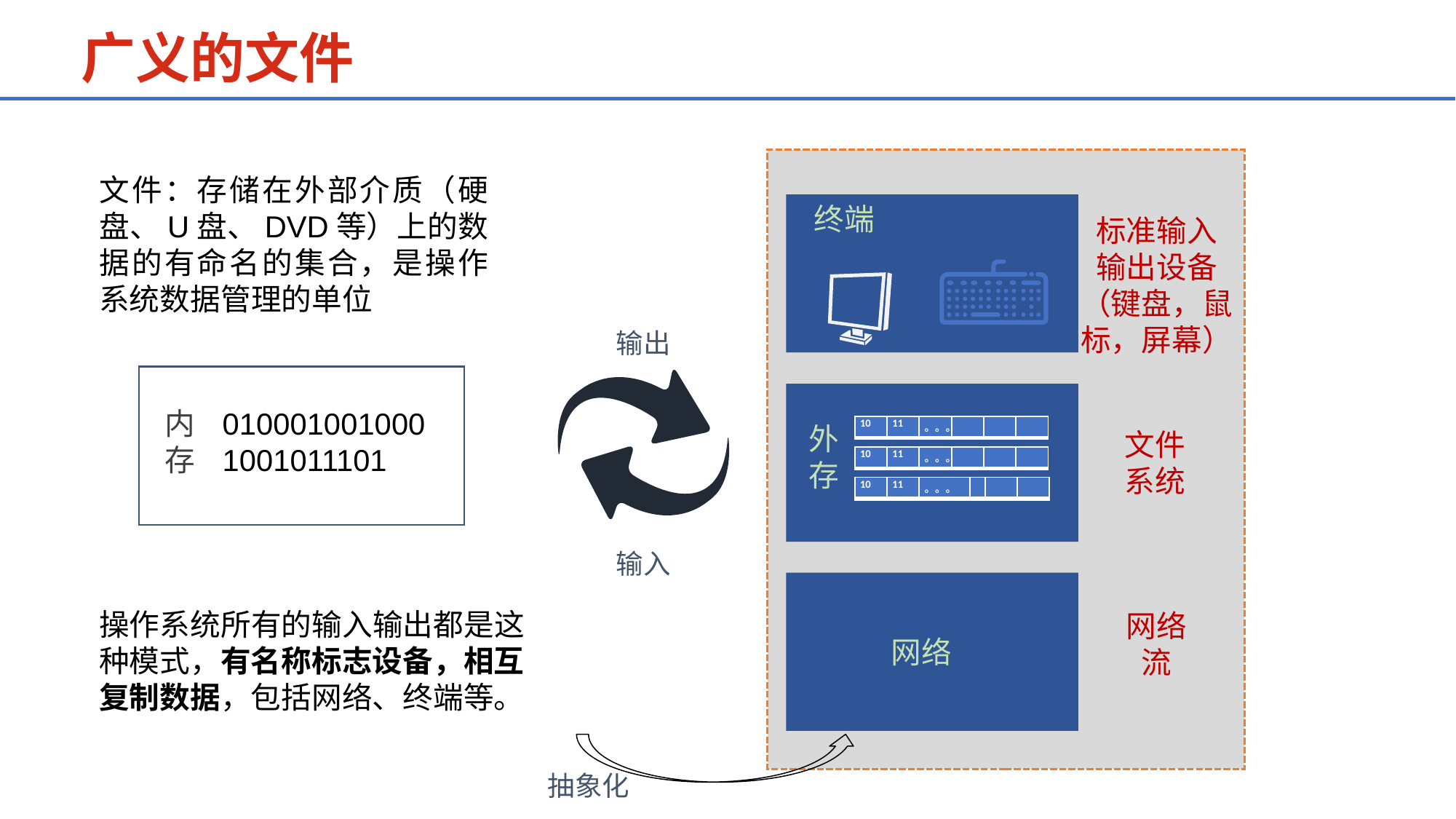

广义的文件

文件：存储在外部介质（硬盘、U盘、DVD等）上的数据的有命名的集合，是操作系统数据管理的单位

终端
标准输入
输出设备
（键盘，鼠标，屏幕）

输出

输入

内存
0100010010001001011101

外存
| 10 | 11 | 。。。 |  |  |  |
| --- | --- | --- | --- | --- | --- |
文件系统
| 10 | 11 | 。。。 |  |  |  |
| --- | --- | --- | --- | --- | --- |
| 10 | 11 | 。。。 |  |  |  |
| --- | --- | --- | --- | --- | --- |

网络
操作系统所有的输入输出都是这种模式，有名称标志设备，相互复制数据，包括网络、终端等。
网络流

抽象化